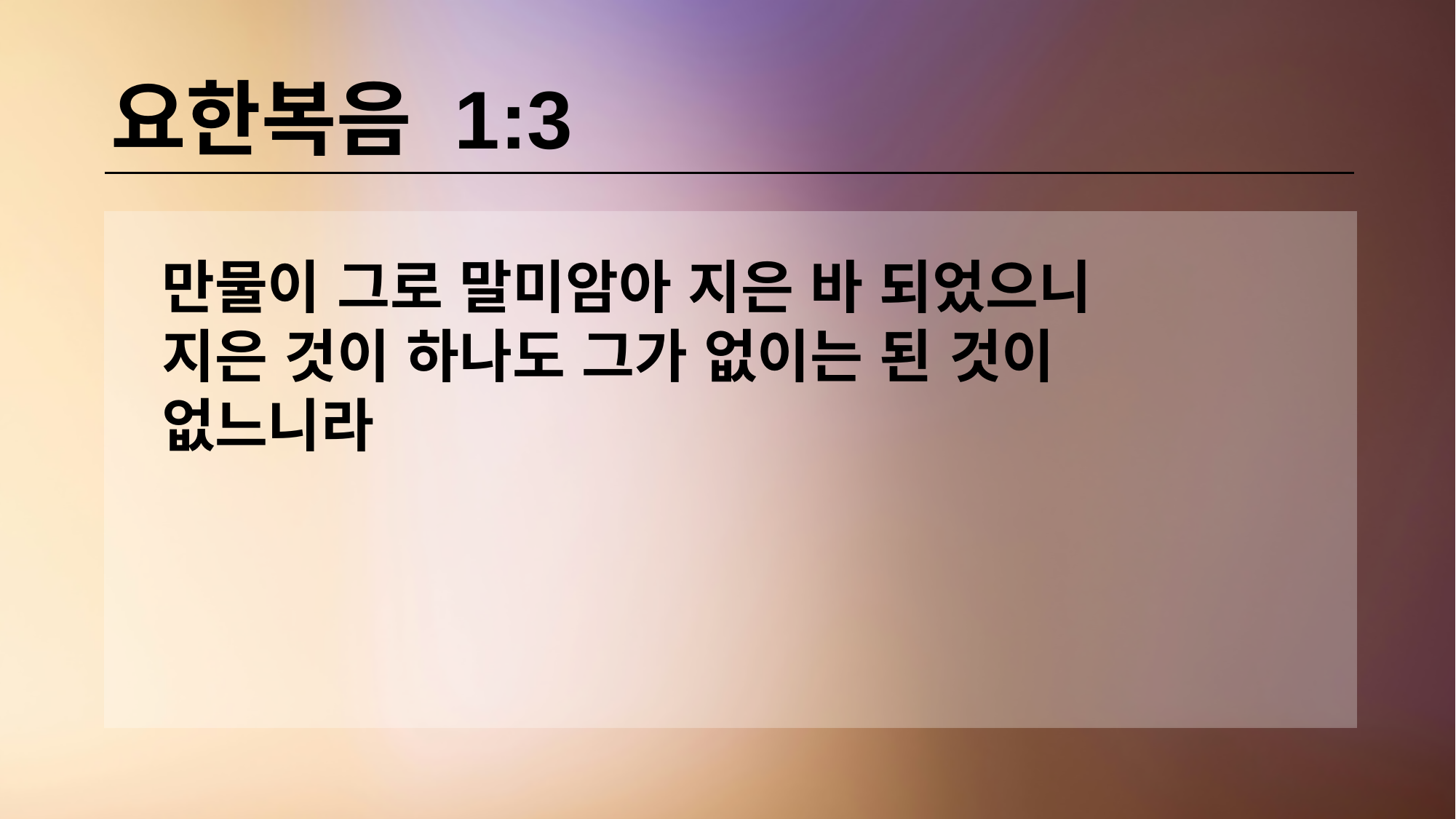

# 요한복음 1:3
만물이 그로 말미암아 지은 바 되었으니 지은 것이 하나도 그가 없이는 된 것이 없느니라